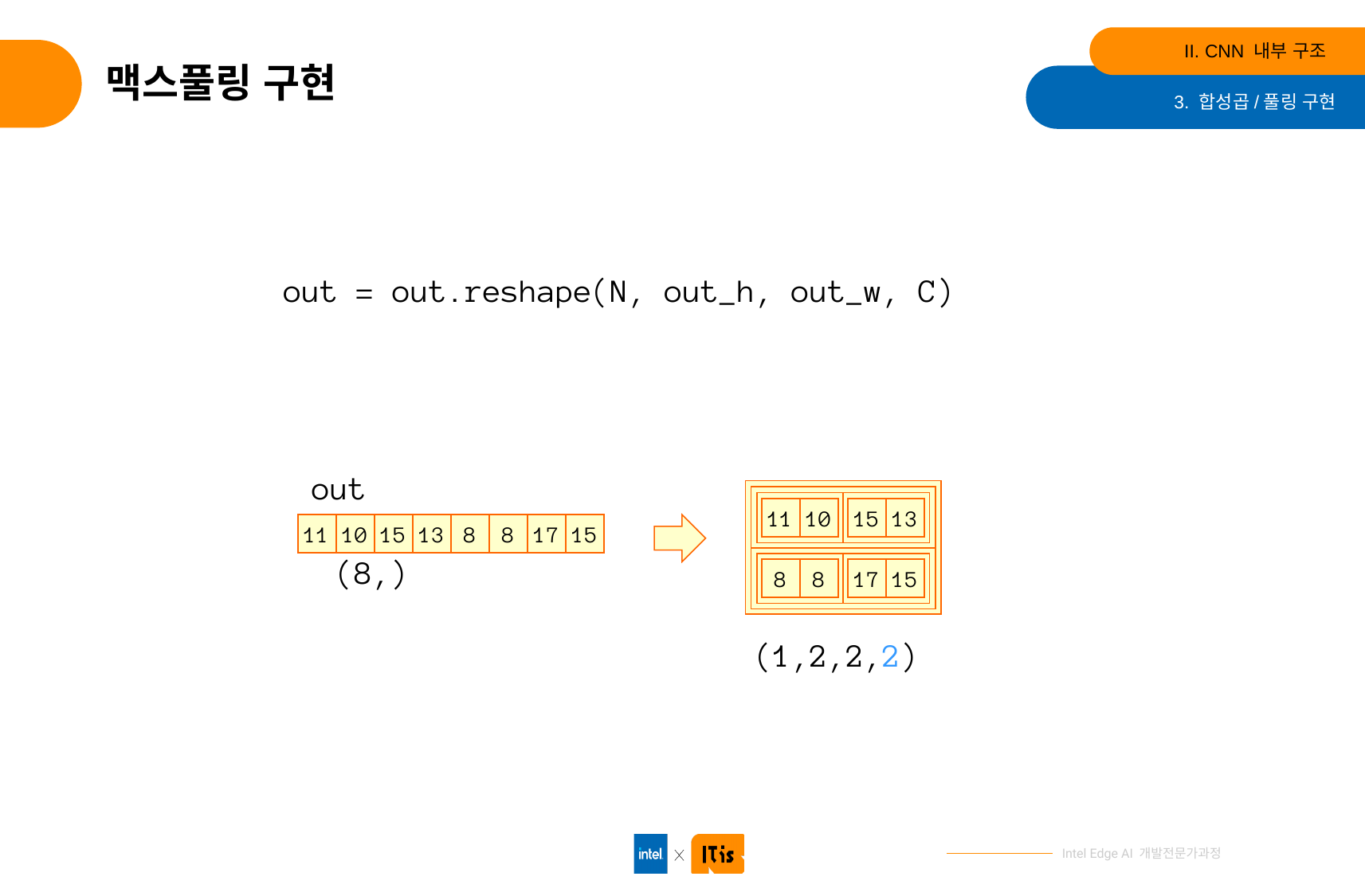

II. CNN 내부 구조
# 맥스풀링 구현
3. 합성곱/풀링 구현
out = out.reshape(N, out_h, out_w, C)
out

11
10
15
13
11
10
15
13
8
8
17
15

(8,)

8
8
17
15
(1,2,2,2)